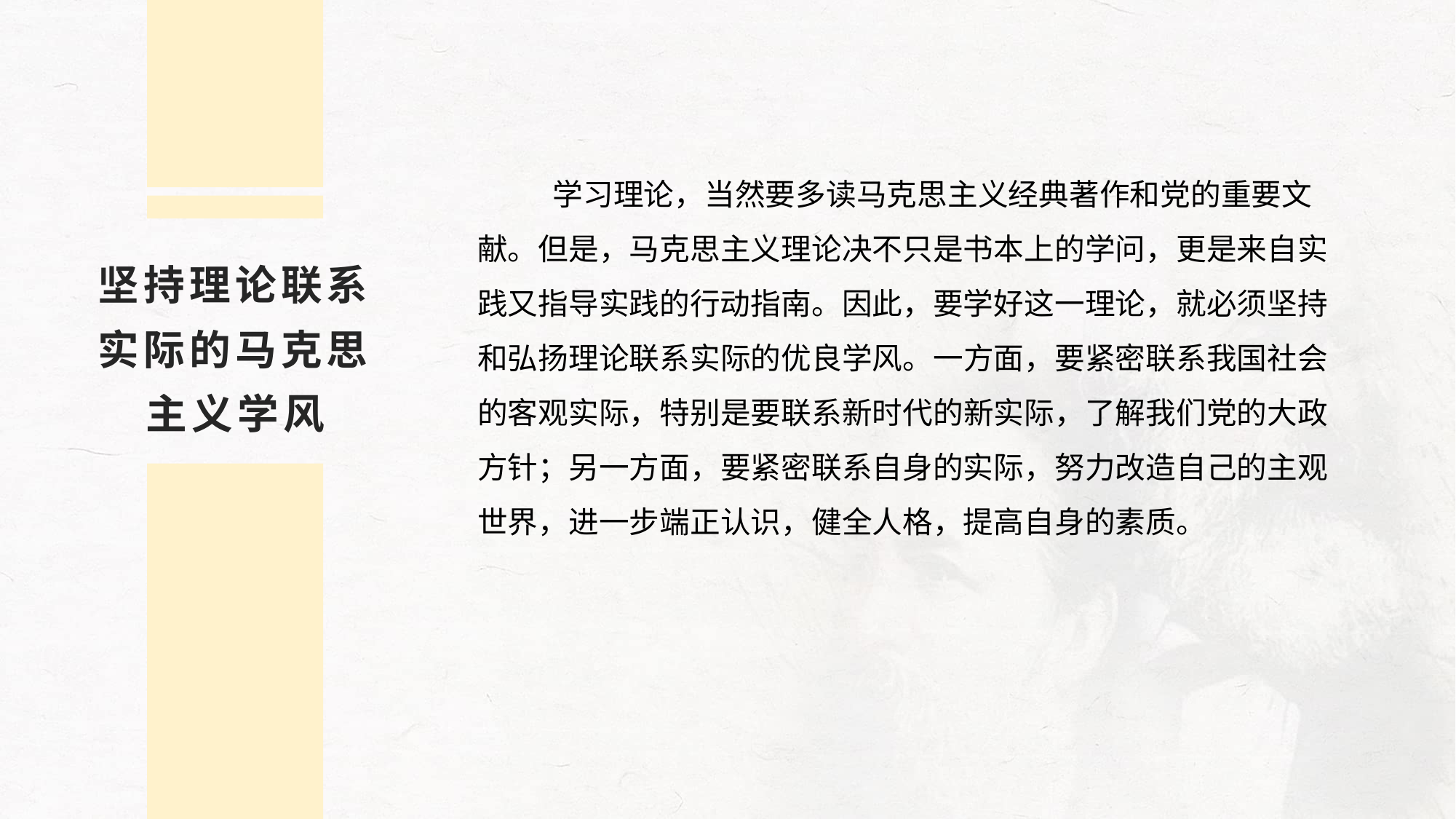

学习理论，当然要多读马克思主义经典著作和党的重要文献。但是，马克思主义理论决不只是书本上的学问，更是来自实践又指导实践的行动指南。因此，要学好这一理论，就必须坚持和弘扬理论联系实际的优良学风。一方面，要紧密联系我国社会的客观实际，特别是要联系新时代的新实际，了解我们党的大政方针；另一方面，要紧密联系自身的实际，努力改造自己的主观世界，进一步端正认识，健全人格，提高自身的素质。

坚持理论联系实际的马克思主义学风